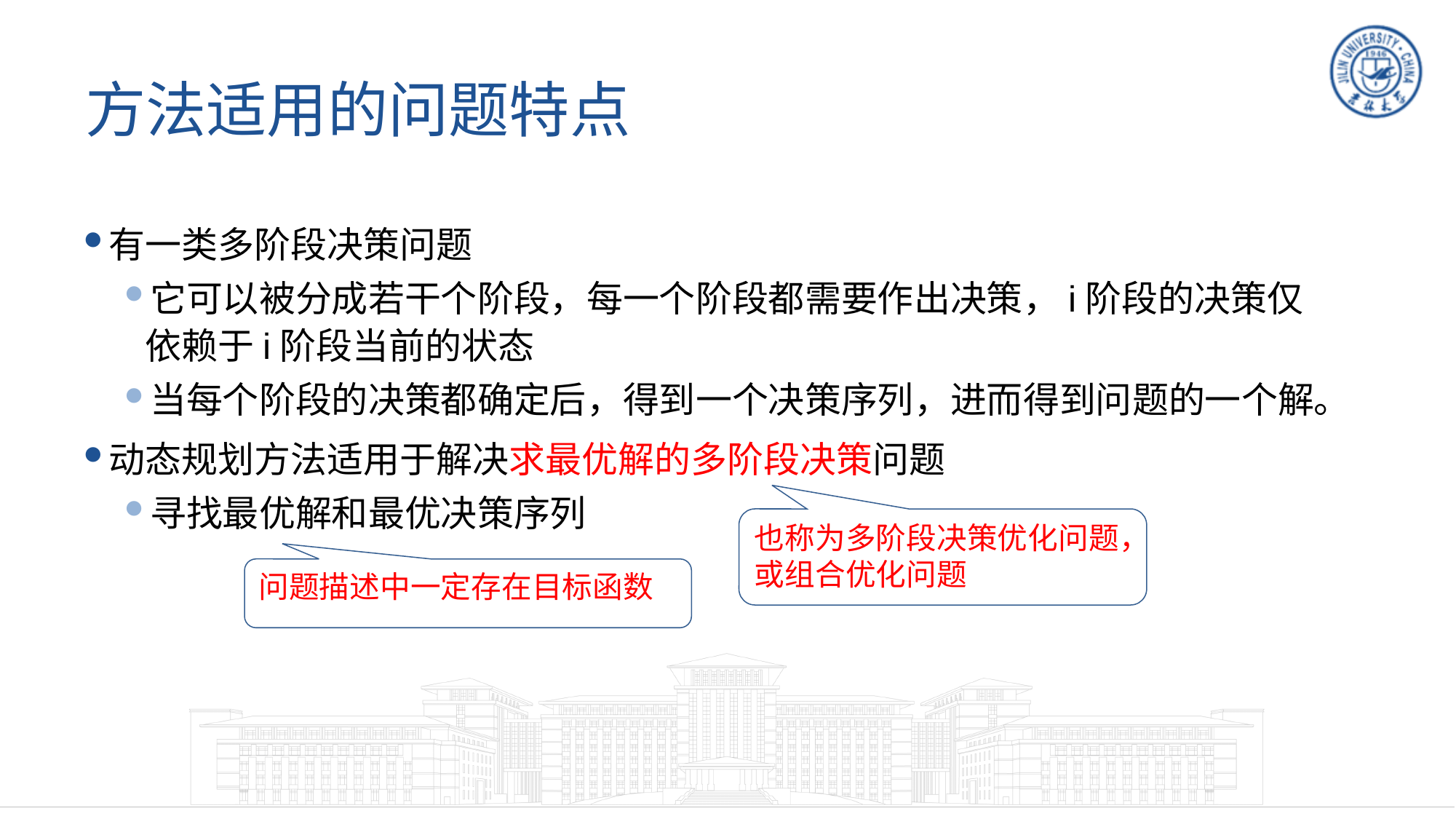

# 方法适用的问题特点
有一类多阶段决策问题
它可以被分成若干个阶段，每一个阶段都需要作出决策，i阶段的决策仅依赖于i阶段当前的状态
当每个阶段的决策都确定后，得到一个决策序列，进而得到问题的一个解。
动态规划方法适用于解决求最优解的多阶段决策问题
寻找最优解和最优决策序列
也称为多阶段决策优化问题，或组合优化问题
问题描述中一定存在目标函数
4